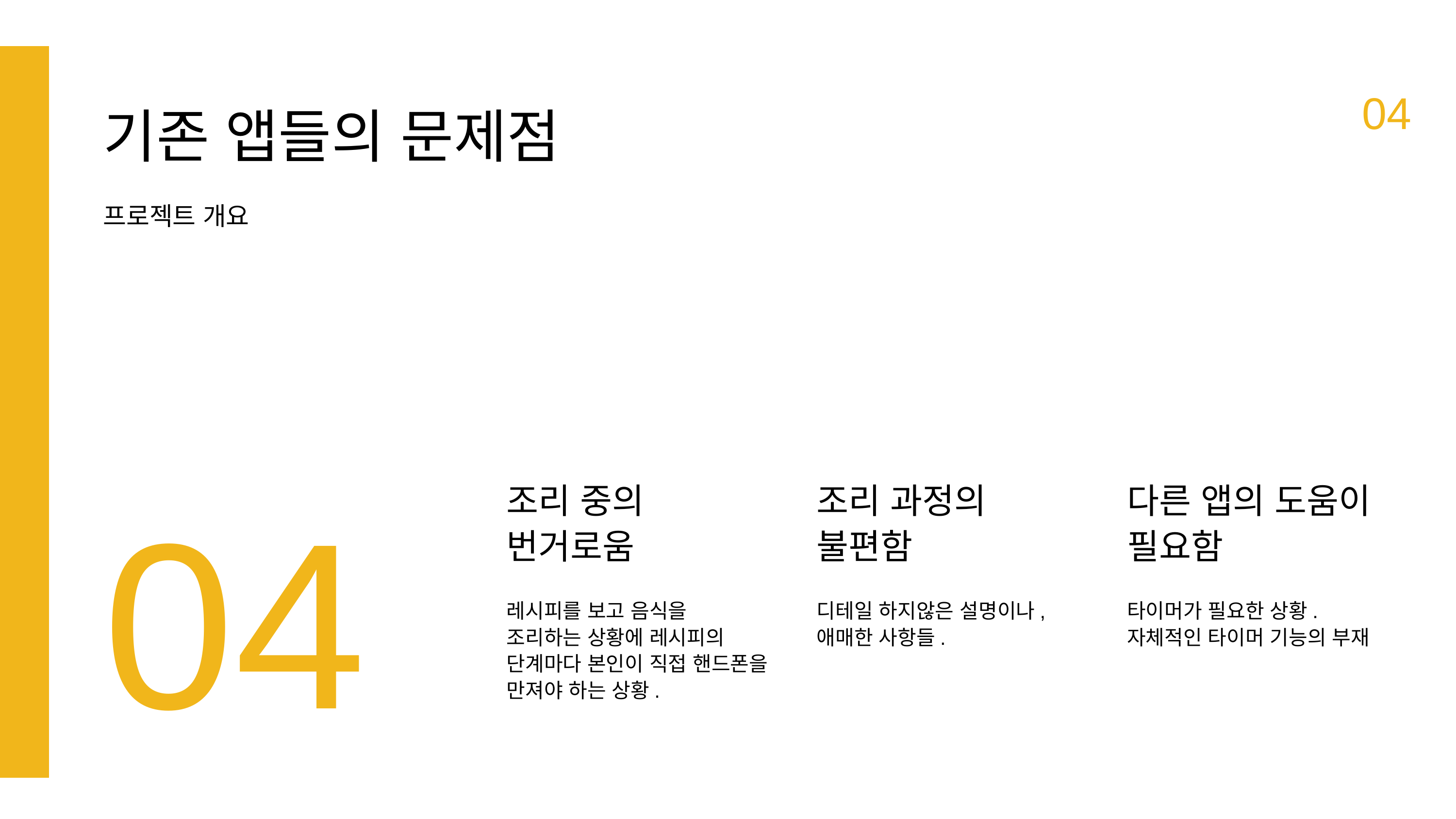

04

기존 앱들의 문제점
프로젝트 개요
04
조리 중의
번거로움
레시피를 보고 음식을
조리하는 상황에 레시피의
단계마다 본인이 직접 핸드폰을
만져야 하는 상황.
조리 과정의
불편함
디테일 하지않은 설명이나,
애매한 사항들.
다른 앱의 도움이 필요함
타이머가 필요한 상황.
자체적인 타이머 기능의 부재